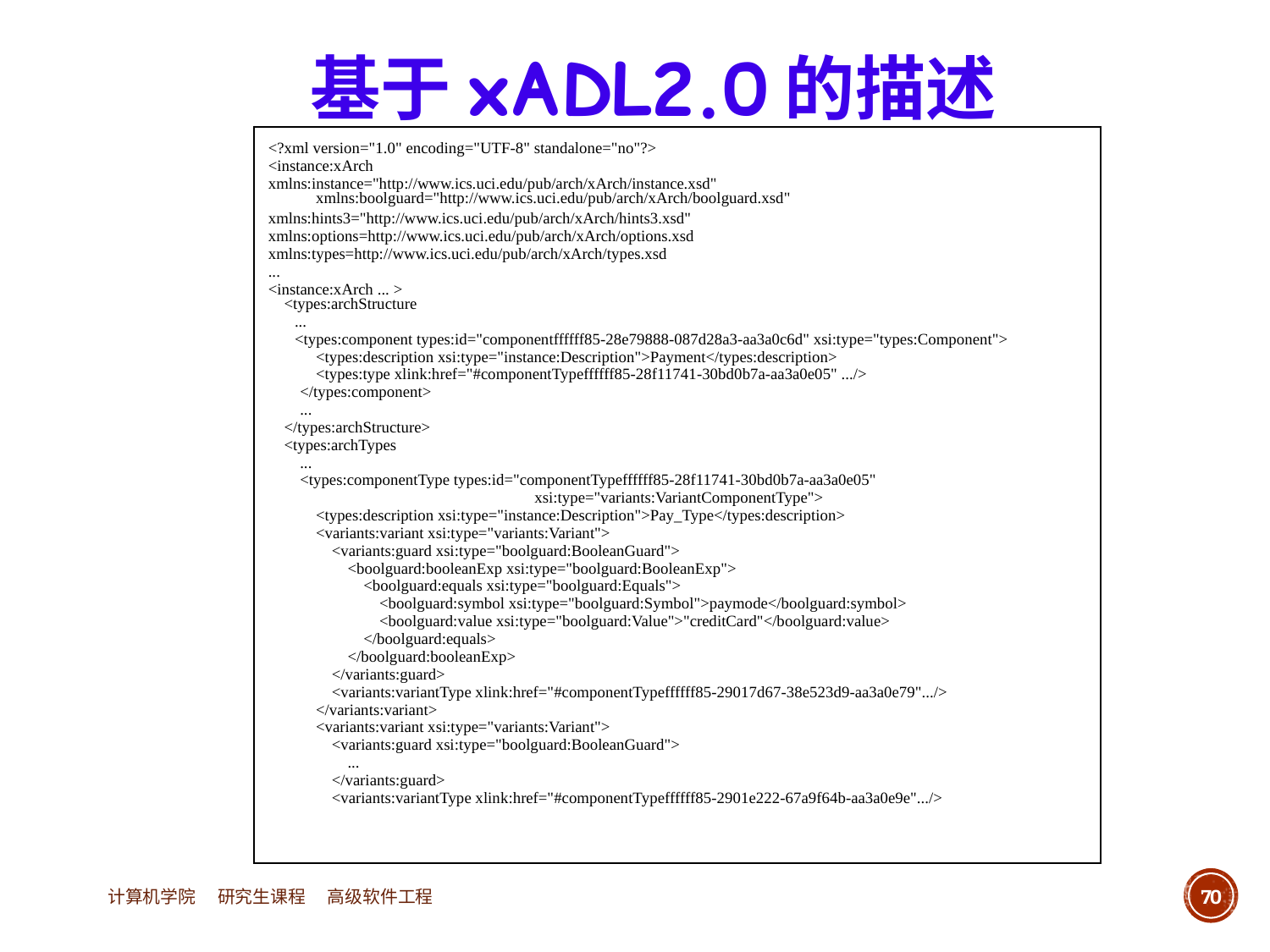

基于xADL2.0的描述
<?xml version="1.0" encoding="UTF-8" standalone="no"?>
<instance:xArch
xmlns:instance="http://www.ics.uci.edu/pub/arch/xArch/instance.xsd"
					xmlns:boolguard="http://www.ics.uci.edu/pub/arch/xArch/boolguard.xsd"
xmlns:hints3="http://www.ics.uci.edu/pub/arch/xArch/hints3.xsd"
xmlns:options=http://www.ics.uci.edu/pub/arch/xArch/options.xsd
xmlns:types=http://www.ics.uci.edu/pub/arch/xArch/types.xsd
...
<instance:xArch ... >
	<types:archStructure
		...
		<types:component types:id="componentffffff85-28e79888-087d28a3-aa3a0c6d" xsi:type="types:Component">
					<types:description xsi:type="instance:Description">Payment</types:description>
					<types:type xlink:href="#componentTypeffffff85-28f11741-30bd0b7a-aa3a0e05" .../>
			</types:component>
			...
	</types:archStructure>
	<types:archTypes
			...
			<types:componentType types:id="componentTypeffffff85-28f11741-30bd0b7a-aa3a0e05"
											xsi:type="variants:VariantComponentType">
					<types:description xsi:type="instance:Description">Pay_Type</types:description>
					<variants:variant xsi:type="variants:Variant">
							<variants:guard xsi:type="boolguard:BooleanGuard">
								<boolguard:booleanExp xsi:type="boolguard:BooleanExp">
									<boolguard:equals xsi:type="boolguard:Equals">
										<boolguard:symbol xsi:type="boolguard:Symbol">paymode</boolguard:symbol>
										<boolguard:value xsi:type="boolguard:Value">"creditCard"</boolguard:value>
									</boolguard:equals>
								</boolguard:booleanExp>
							</variants:guard>
							<variants:variantType xlink:href="#componentTypeffffff85-29017d67-38e523d9-aa3a0e79".../>
					</variants:variant>
					<variants:variant xsi:type="variants:Variant">
							<variants:guard xsi:type="boolguard:BooleanGuard">
								...
							</variants:guard>
							<variants:variantType xlink:href="#componentTypeffffff85-2901e222-67a9f64b-aa3a0e9e".../>

计算机学院    研究生课程    高级软件工程
70